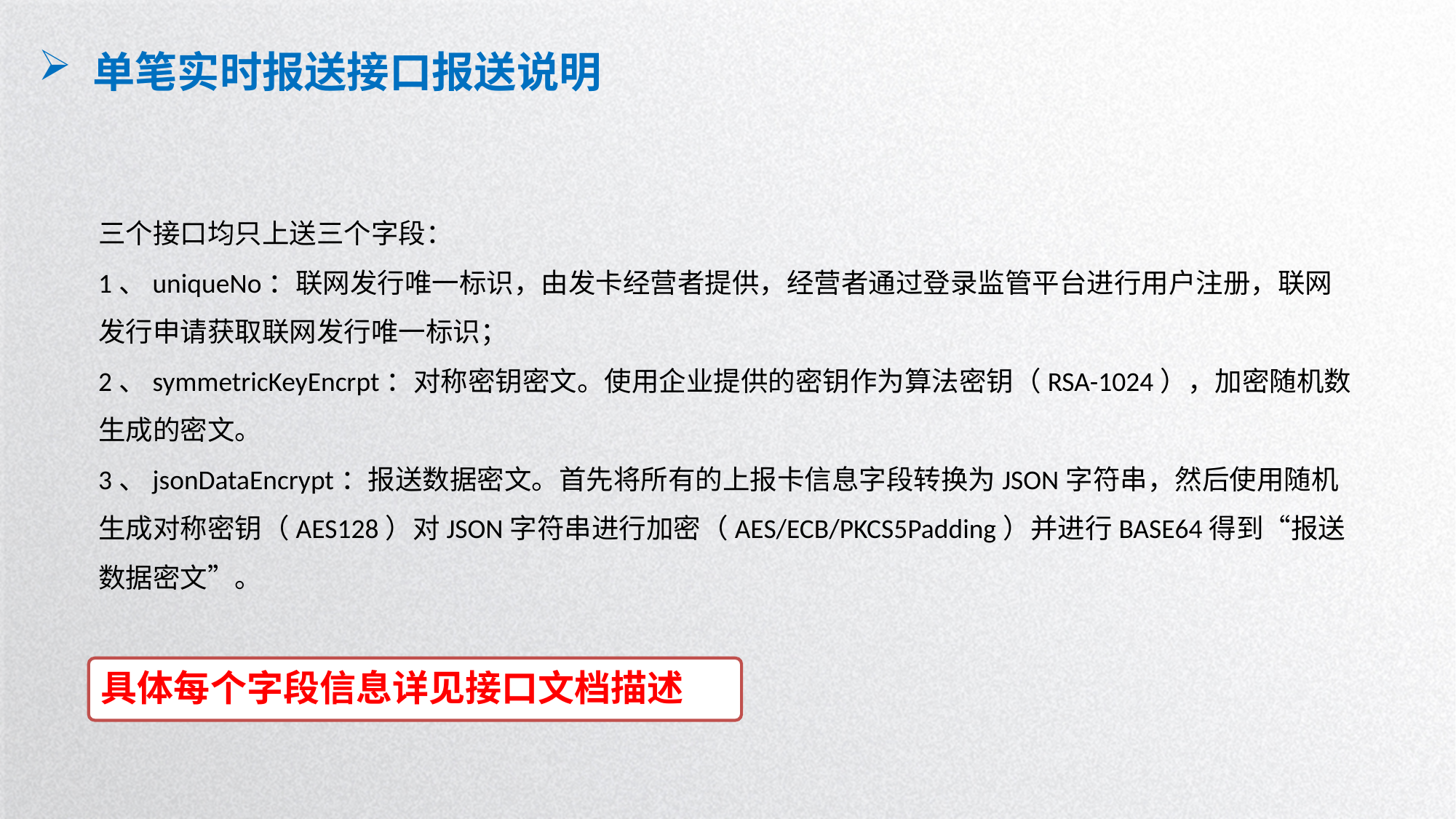

单笔实时报送接口报送说明
三个接口均只上送三个字段：
1、uniqueNo：联网发行唯一标识，由发卡经营者提供，经营者通过登录监管平台进行用户注册，联网发行申请获取联网发行唯一标识；
2、symmetricKeyEncrpt：对称密钥密文。使用企业提供的密钥作为算法密钥（RSA-1024），加密随机数生成的密文。
3、jsonDataEncrypt：报送数据密文。首先将所有的上报卡信息字段转换为JSON字符串，然后使用随机生成对称密钥（AES128）对JSON字符串进行加密（AES/ECB/PKCS5Padding）并进行BASE64得到“报送数据密文”。
具体每个字段信息详见接口文档描述